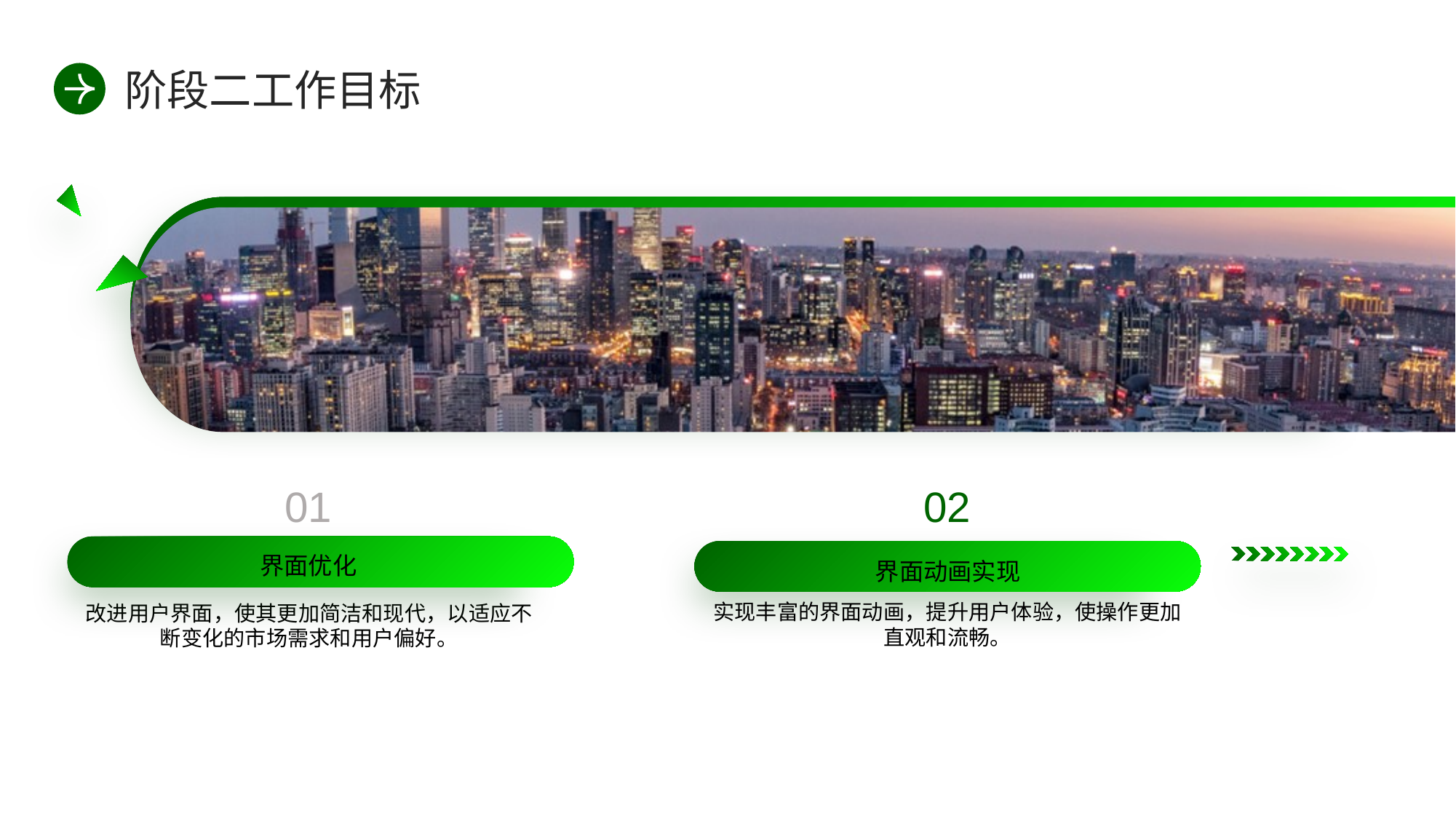

阶段二工作目标

01
02
界面优化
界面动画实现

实现丰富的界面动画，提升用户体验，使操作更加直观和流畅。
改进用户界面，使其更加简洁和现代，以适应不断变化的市场需求和用户偏好。